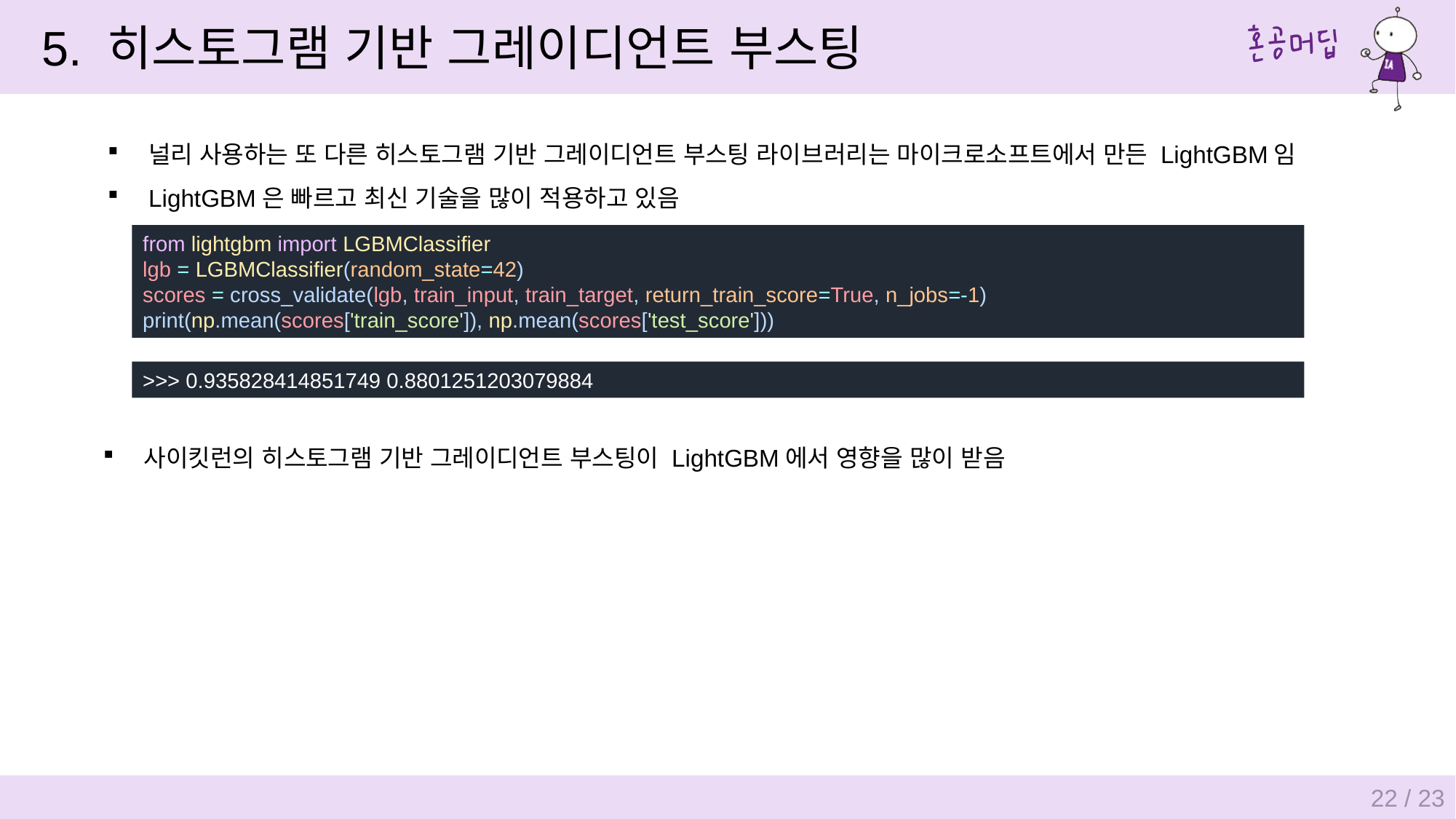

5. 히스토그램 기반 그레이디언트 부스팅
널리 사용하는 또 다른 히스토그램 기반 그레이디언트 부스팅 라이브러리는 마이크로소프트에서 만든 LightGBM임
LightGBM은 빠르고 최신 기술을 많이 적용하고 있음
from lightgbm import LGBMClassifier
lgb = LGBMClassifier(random_state=42)
scores = cross_validate(lgb, train_input, train_target, return_train_score=True, n_jobs=-1)
print(np.mean(scores['train_score']), np.mean(scores['test_score']))
>>> 0.935828414851749 0.8801251203079884
사이킷런의 히스토그램 기반 그레이디언트 부스팅이 LightGBM에서 영향을 많이 받음
22 / 23